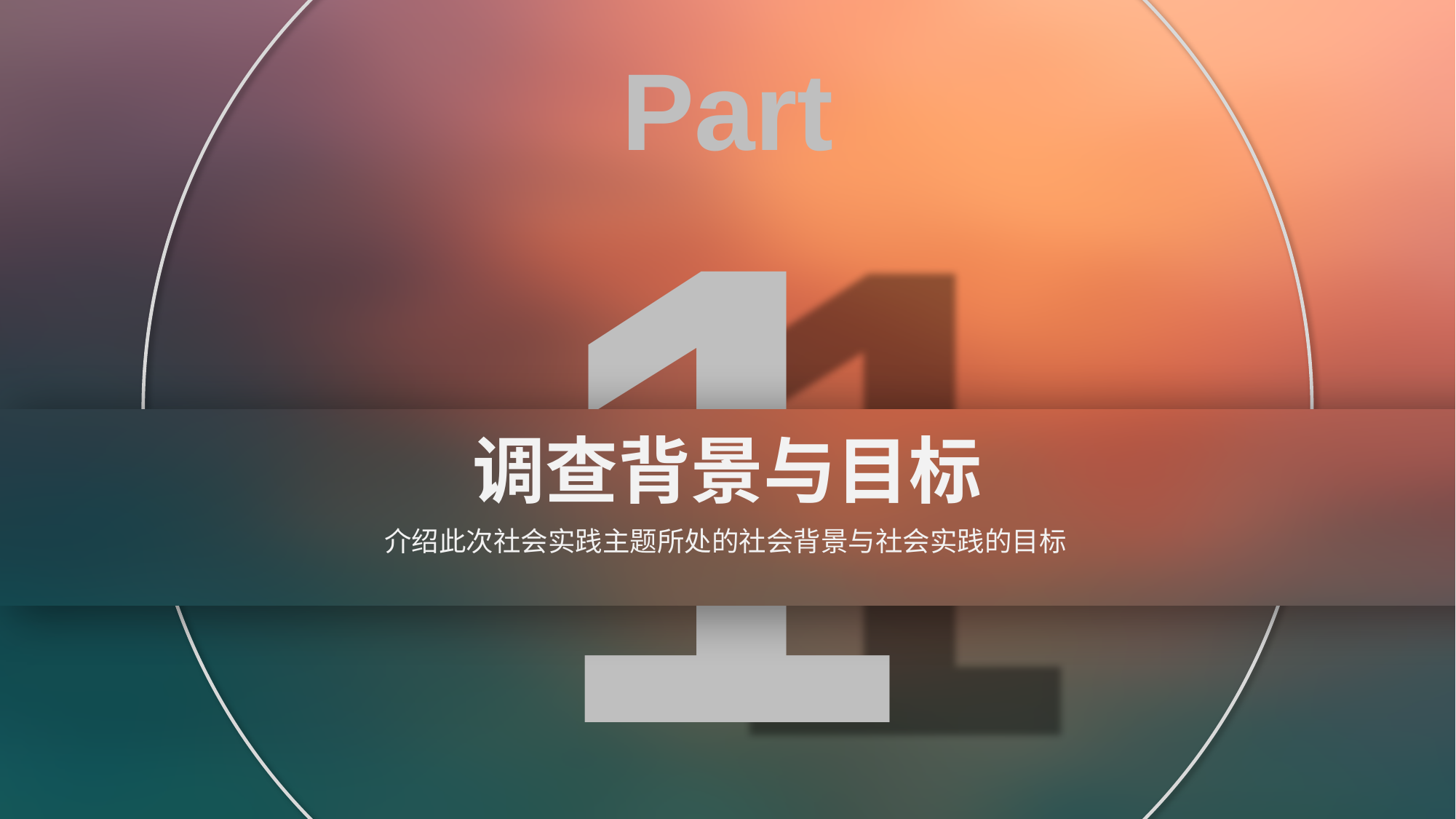

Part
1

调查背景与目标
介绍此次社会实践主题所处的社会背景与社会实践的目标